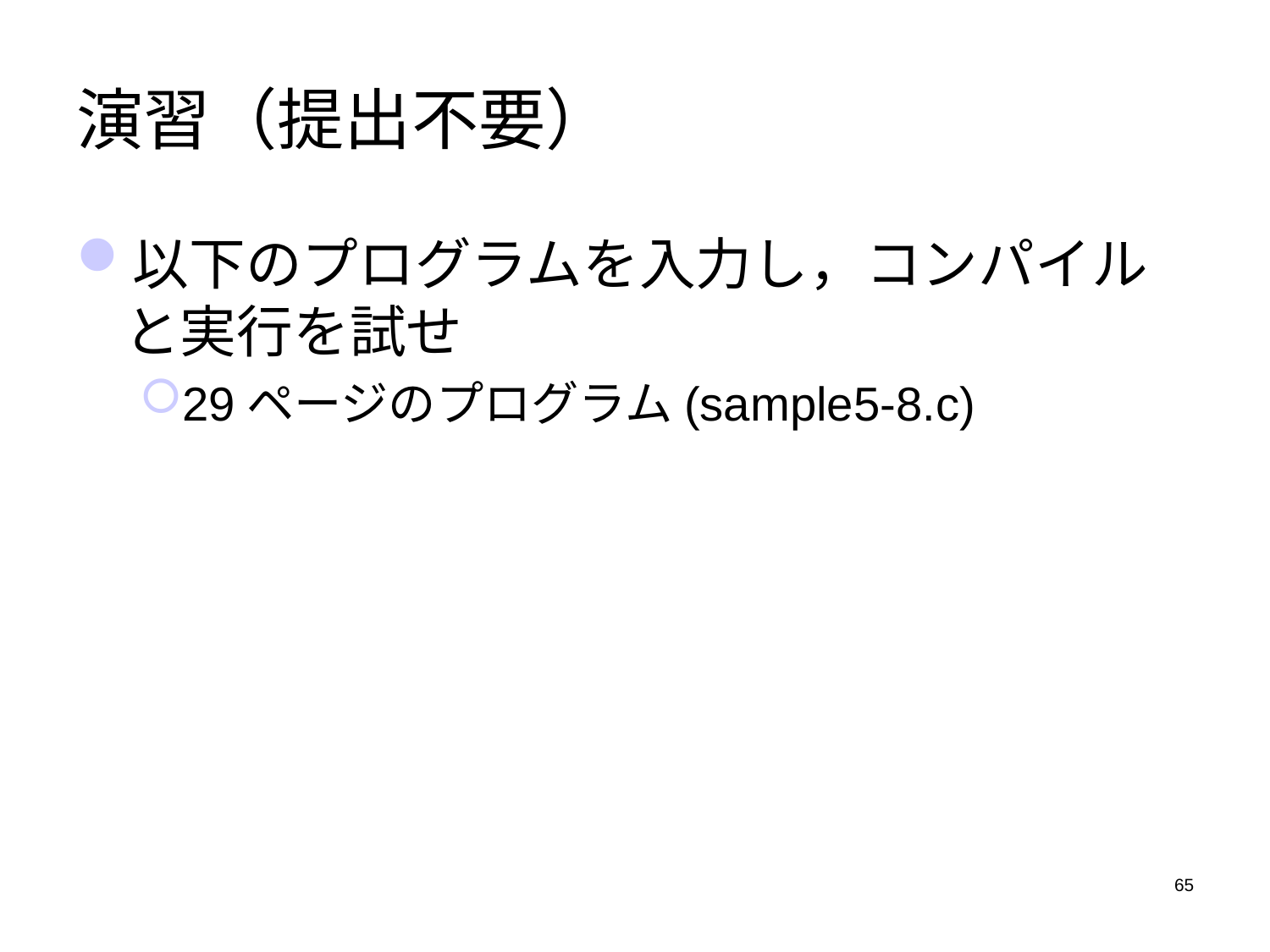

# 演習（提出不要）
以下のプログラムを入力し，コンパイルと実行を試せ
29ページのプログラム(sample5-8.c)

65